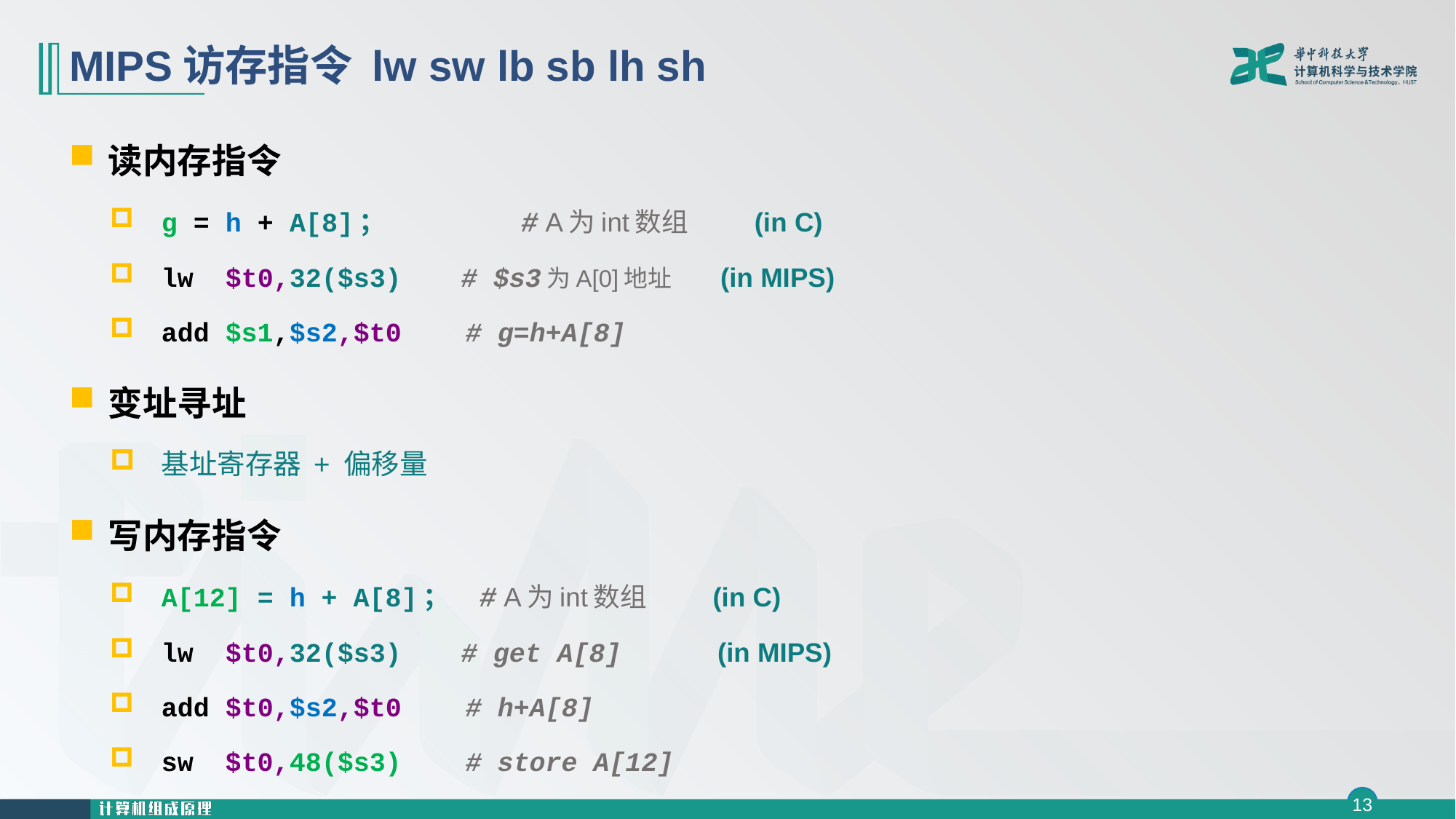

# MIPS访存指令 lw sw lb sb lh sh
读内存指令
g = h + A[8]； 	           # A为int数组          (in C)
lw  $t0,32($s3)        # $s3为A[0]地址        (in MIPS)
add $s1,$s2,$t0    # g=h+A[8]
变址寻址
基址寄存器 + 偏移量
写内存指令
A[12] = h + A[8]；    # A为int数组          (in C)
lw  $t0,32($s3)        # get A[8]      (in MIPS)
add $t0,$s2,$t0    # h+A[8]
sw  $t0,48($s3)    # store A[12]